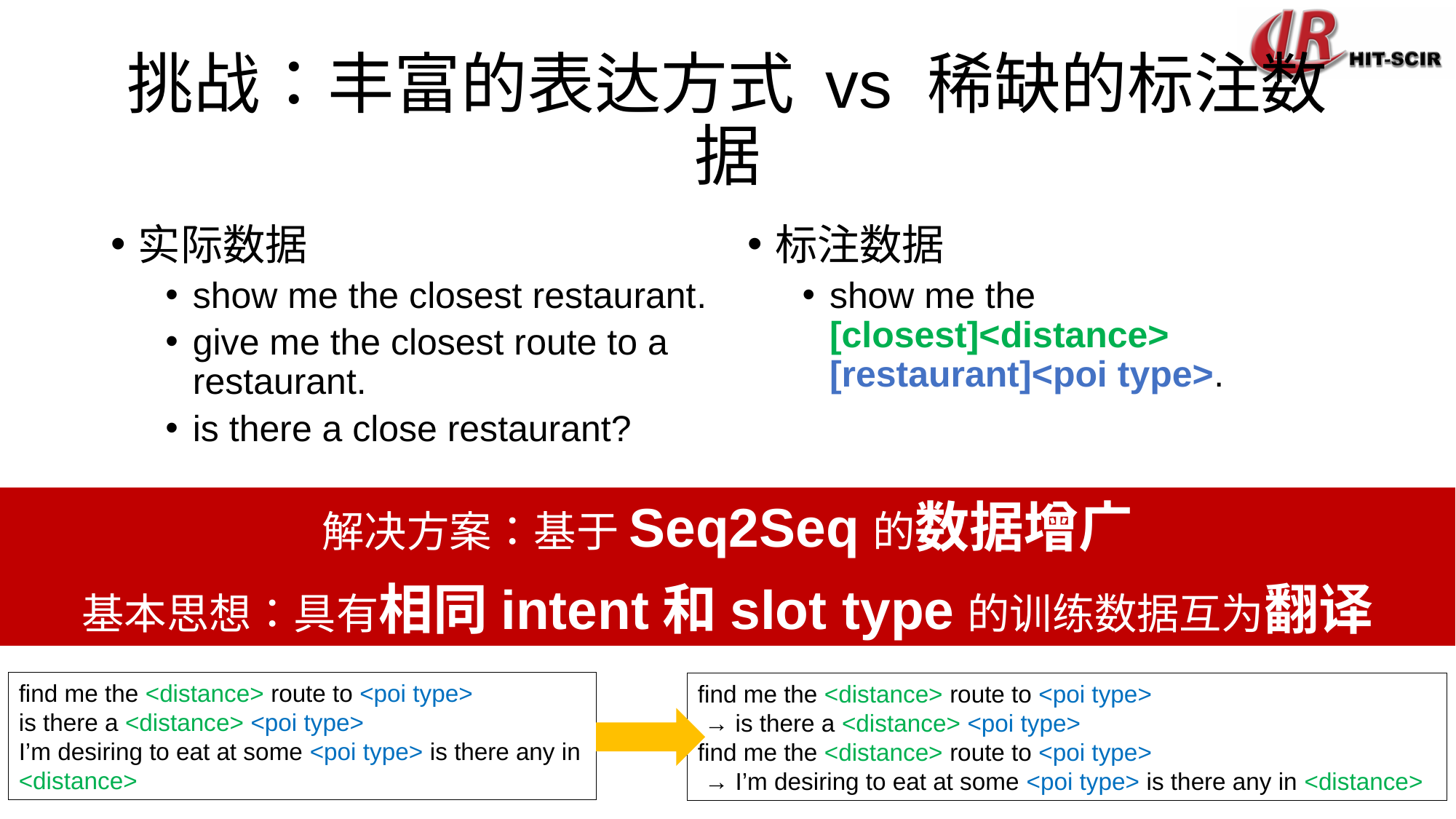

# 挑战：丰富的表达方式 vs 稀缺的标注数据
实际数据
show me the closest restaurant.
give me the closest route to a restaurant.
is there a close restaurant?
标注数据
show me the [closest]<distance> [restaurant]<poi type>.
解决方案：基于Seq2Seq的数据增广

基本思想：具有相同intent和slot type的训练数据互为翻译
find me the <distance> route to <poi type>
is there a <distance> <poi type>
I’m desiring to eat at some <poi type> is there any in <distance>
find me the <distance> route to <poi type>
 → is there a <distance> <poi type>
find me the <distance> route to <poi type>
 → I’m desiring to eat at some <poi type> is there any in <distance>